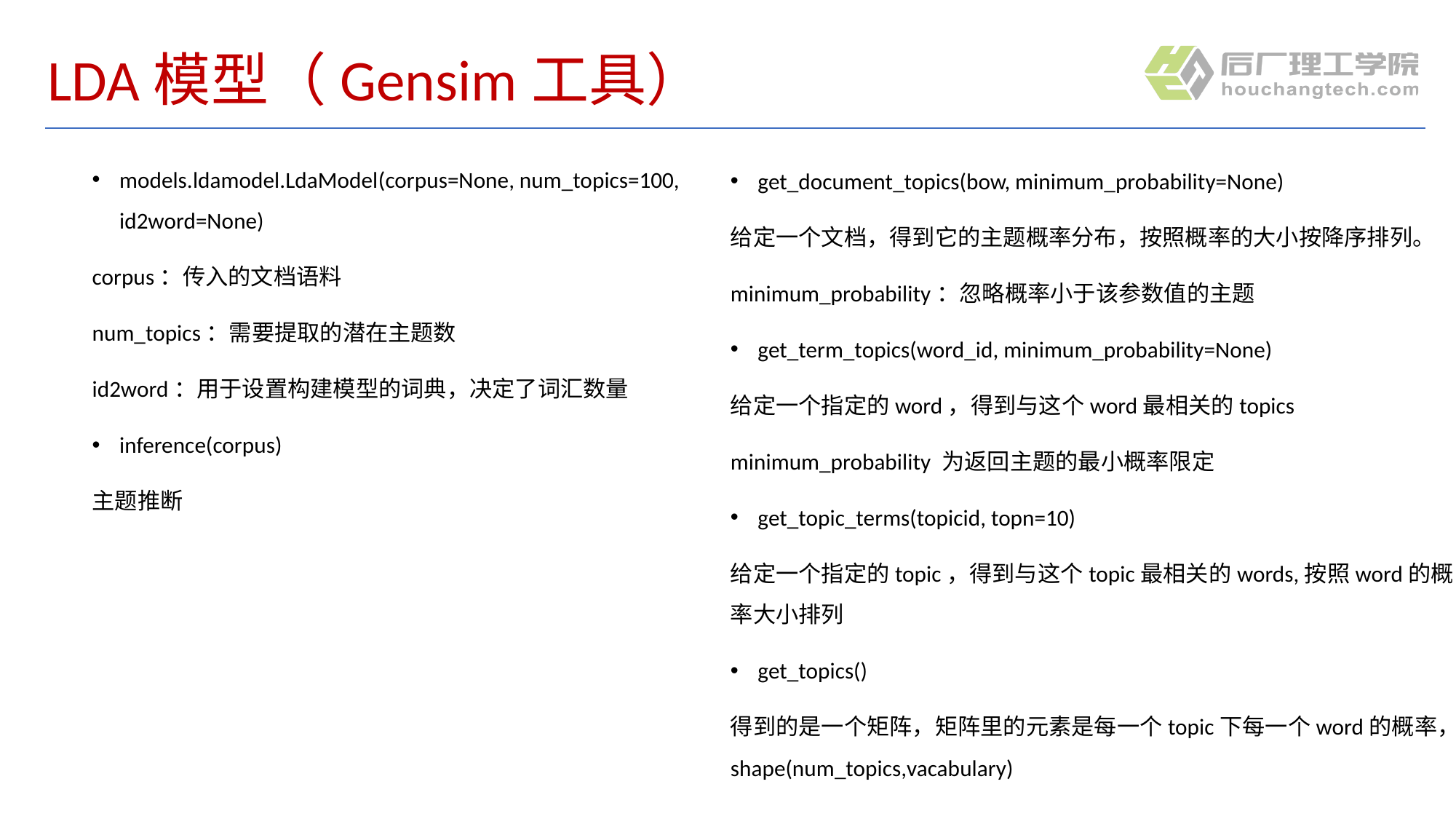

# LDA模型（Gensim工具）
models.ldamodel.LdaModel(corpus=None, num_topics=100, id2word=None)
corpus：传入的文档语料
num_topics：需要提取的潜在主题数
id2word：用于设置构建模型的词典，决定了词汇数量
inference(corpus)
主题推断
get_document_topics(bow, minimum_probability=None)
给定一个文档，得到它的主题概率分布，按照概率的大小按降序排列。
minimum_probability：忽略概率小于该参数值的主题
get_term_topics(word_id, minimum_probability=None)
给定一个指定的word，得到与这个word最相关的topics
minimum_probability 为返回主题的最小概率限定
get_topic_terms(topicid, topn=10)
给定一个指定的topic，得到与这个topic最相关的words,按照word的概率大小排列
get_topics()
得到的是一个矩阵，矩阵里的元素是每一个topic下每一个word的概率，shape(num_topics,vacabulary)